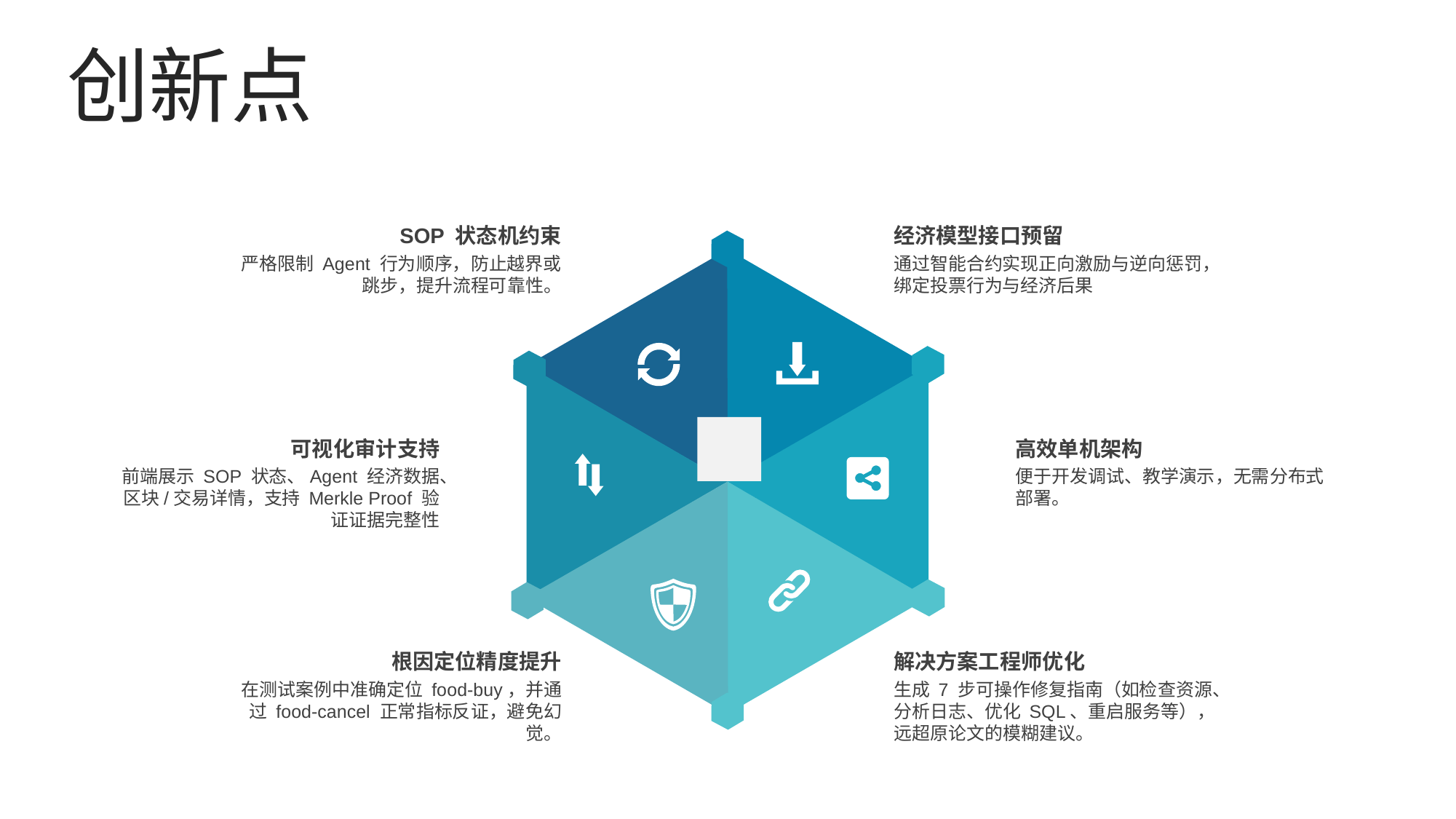

创新点
SOP 状态机约束
严格限制 Agent 行为顺序，防止越界或跳步，提升流程可靠性。
经济模型接口预留
通过智能合约实现正向激励与逆向惩罚，绑定投票行为与经济后果

可视化审计支持
前端展示 SOP 状态、Agent 经济数据、区块/交易详情，支持 Merkle Proof 验证证据完整性
高效单机架构
便于开发调试、教学演示，无需分布式部署。

根因定位精度提升
在测试案例中准确定位 food-buy，并通过 food-cancel 正常指标反证，避免幻觉。
解决方案工程师优化
生成 7 步可操作修复指南（如检查资源、分析日志、优化 SQL、重启服务等），远超原论文的模糊建议。